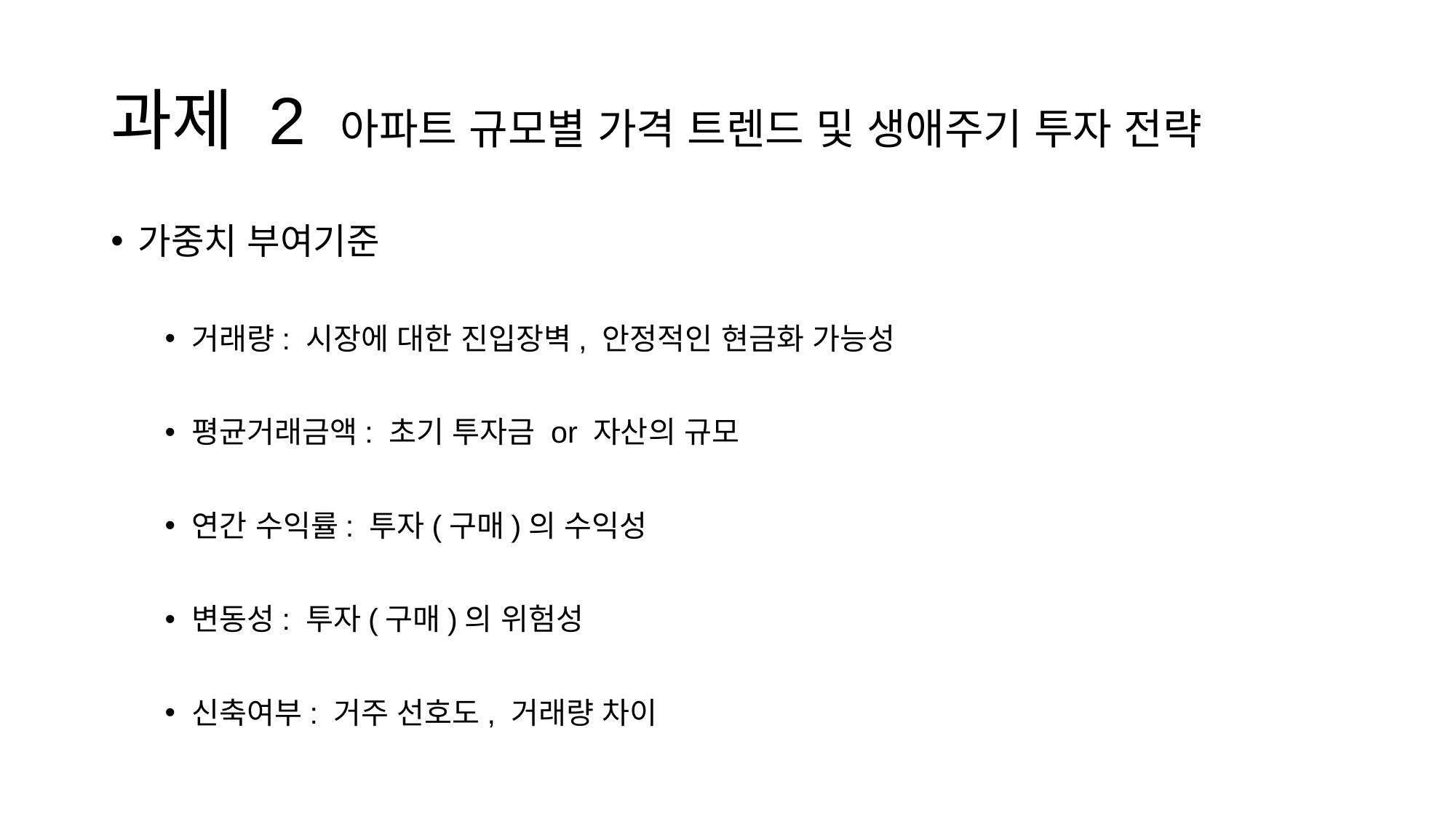

# 과제 2 아파트 규모별 가격 트렌드 및 생애주기 투자 전략
가중치 부여기준

거래량: 시장에 대한 진입장벽, 안정적인 현금화 가능성

평균거래금액: 초기 투자금 or 자산의 규모

연간 수익률: 투자(구매)의 수익성

변동성: 투자(구매)의 위험성

신축여부: 거주 선호도, 거래량 차이